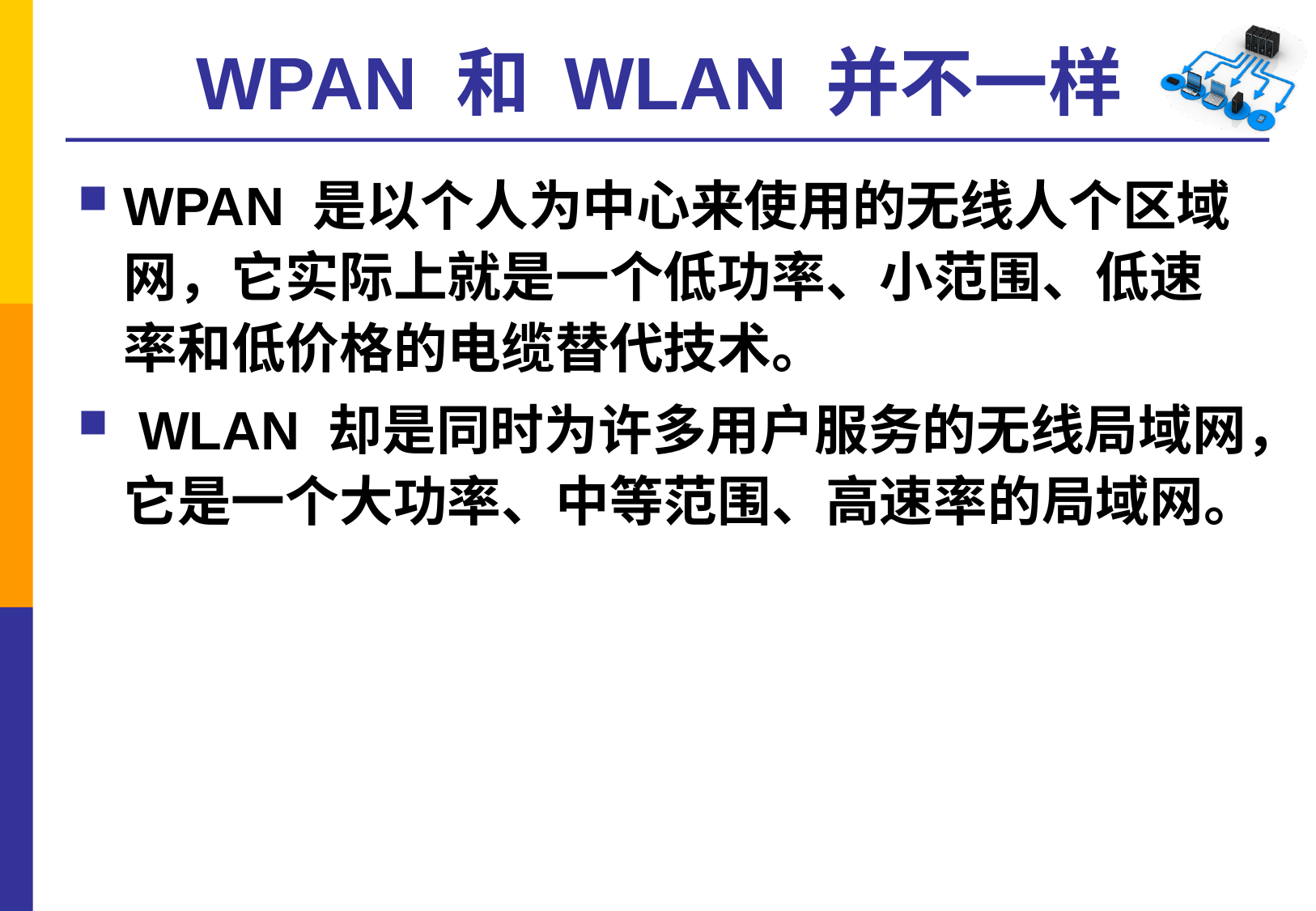

# WPAN 和 WLAN 并不一样
WPAN 是以个人为中心来使用的无线人个区域网，它实际上就是一个低功率、小范围、低速率和低价格的电缆替代技术。
 WLAN 却是同时为许多用户服务的无线局域网，它是一个大功率、中等范围、高速率的局域网。